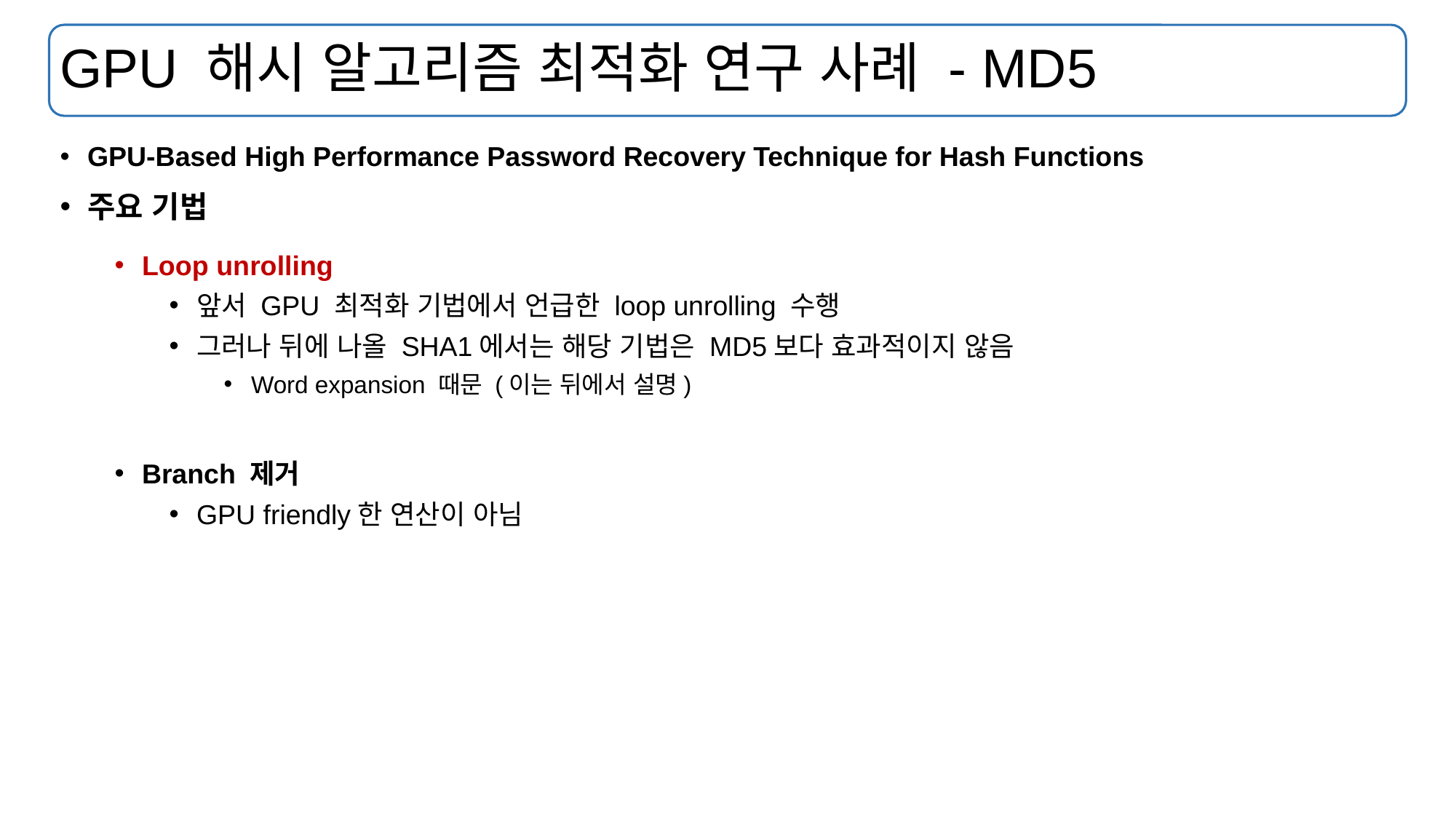

# GPU 해시 알고리즘 최적화 연구 사례 - MD5
GPU-Based High Performance Password Recovery Technique for Hash Functions
주요 기법
Loop unrolling
앞서 GPU 최적화 기법에서 언급한 loop unrolling 수행
그러나 뒤에 나올 SHA1에서는 해당 기법은 MD5보다 효과적이지 않음
Word expansion 때문 (이는 뒤에서 설명)

Branch 제거
GPU friendly한 연산이 아님